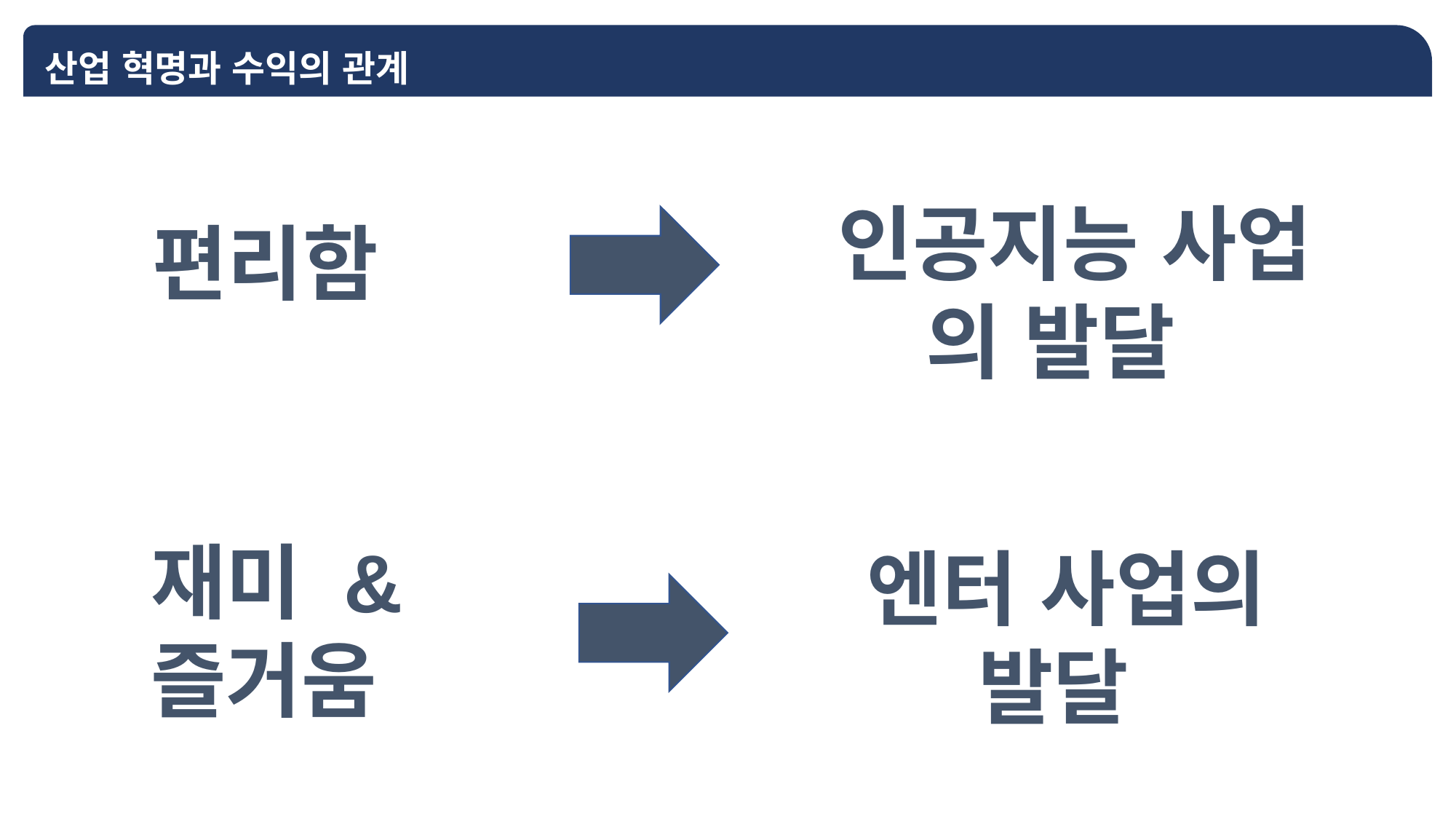

산업 혁명과 수익의 관계
인공지능 사업
   의 발달
편리함

01
재미 &
즐거움
엔터 사업의
    발달
01